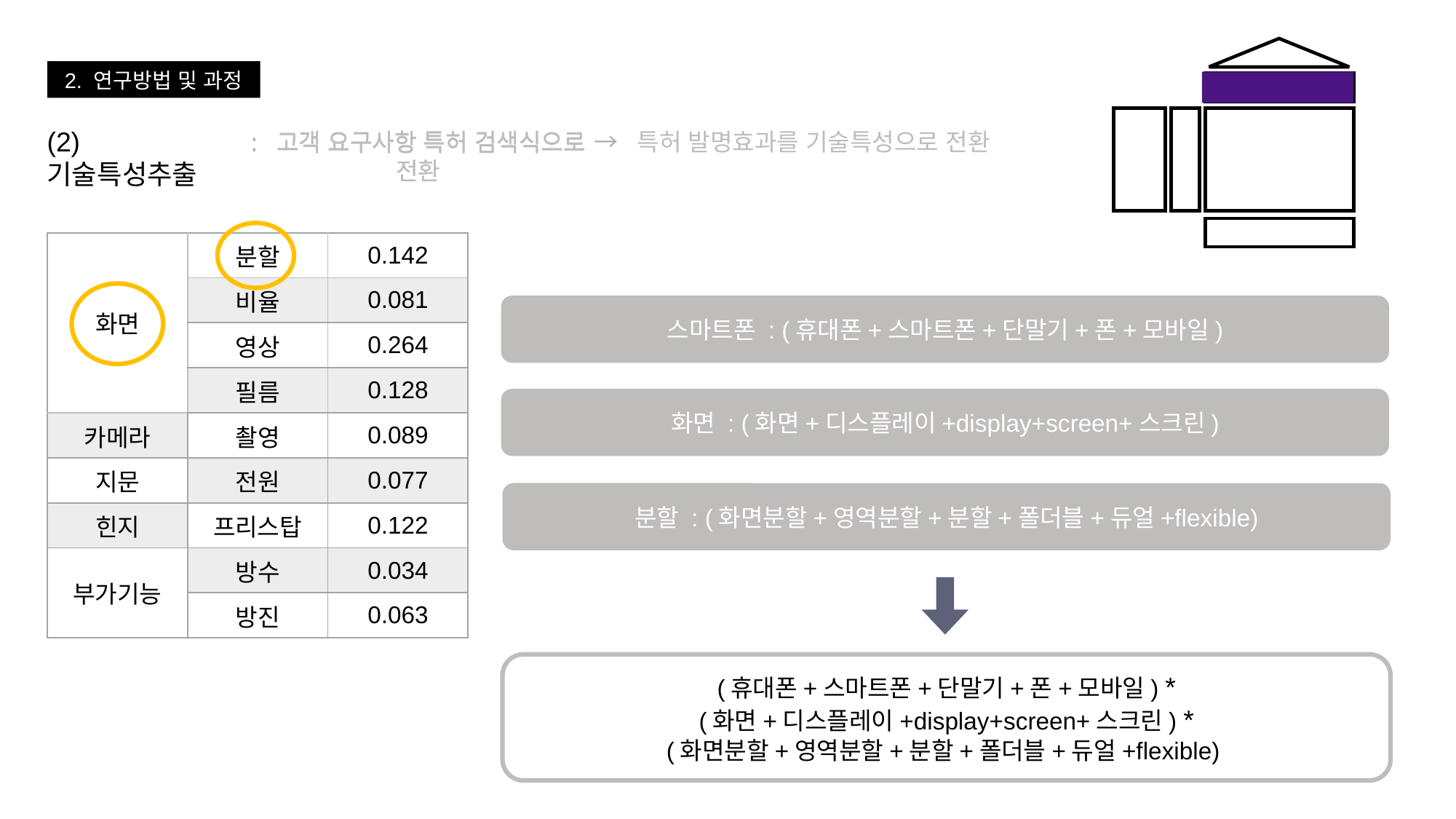

2. 연구방법 및 과정
(2) 기술특성추출
:  고객 요구사항 특허 검색식으로 전환
→  특허 발명효과를 기술특성으로 전환
:  고객 요구사항 특허 검색식으로 전환

| 화면 | 분할 | 0.142 |
| --- | --- | --- |
|  | 비율 | 0.081 |
|  | 영상 | 0.264 |
|  | 필름 | 0.128 |
| 카메라 | 촬영 | 0.089 |
| 지문 | 전원 | 0.077 |
| 힌지 | 프리스탑 | 0.122 |
| 부가기능 | 방수 | 0.034 |
|  | 방진 | 0.063 |

스마트폰 : (휴대폰+스마트폰+단말기+폰+모바일)
화면 : (화면+디스플레이+display+screen+스크린)
분할 : (화면분할+영역분할+분할+폴더블+듀얼+flexible)

(휴대폰+스마트폰+단말기+폰+모바일) *
(화면+디스플레이+display+screen+스크린) *
(화면분할+영역분할+분할+폴더블+듀얼+flexible)